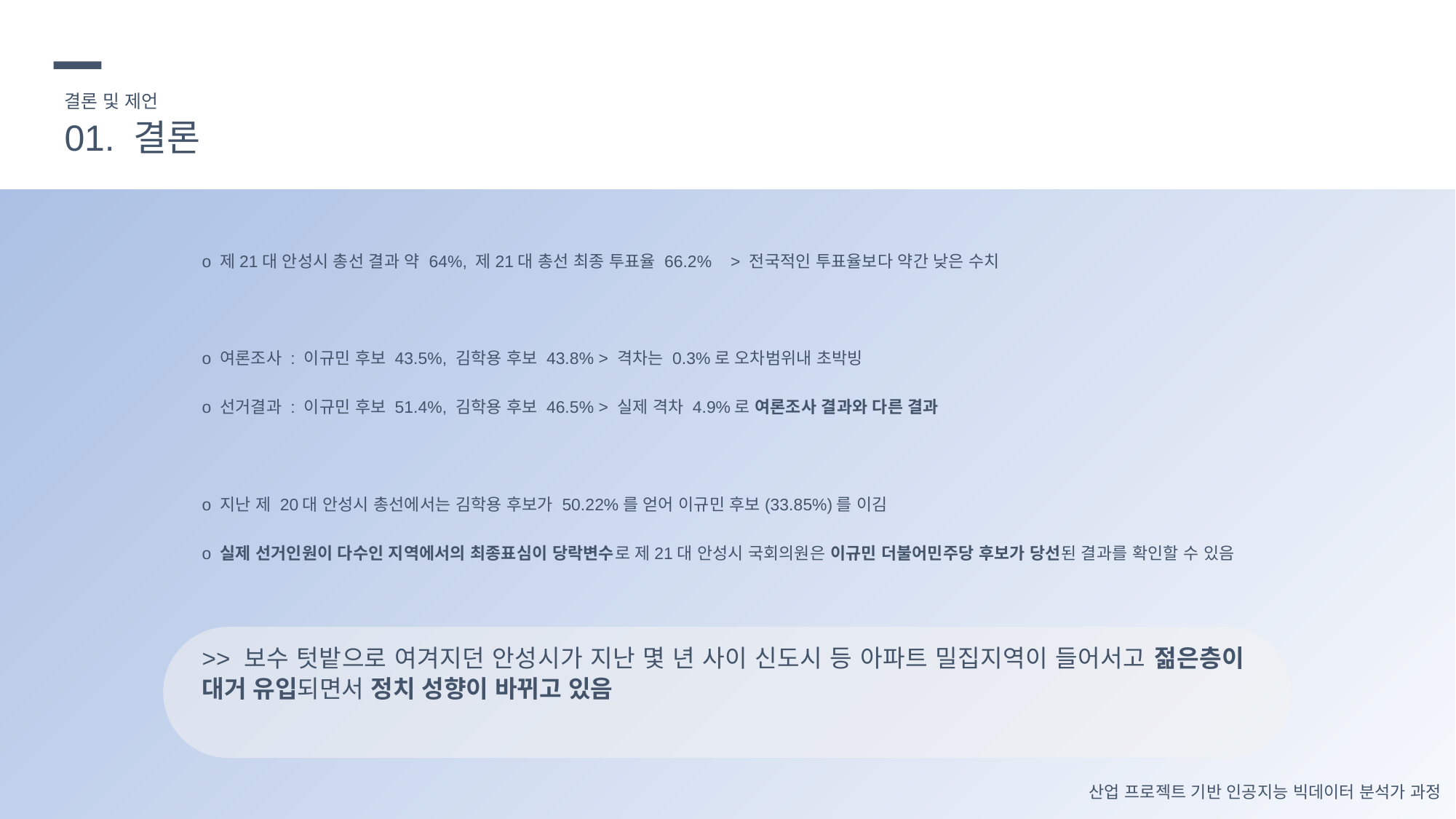

결론 및 제언

01. 결론

о 제21대 안성시 총선 결과 약 64%, 제21대 총선 최종 투표율 66.2%    > 전국적인 투표율보다 약간 낮은 수치

о 여론조사 : 이규민 후보 43.5%, 김학용 후보 43.8% > 격차는 0.3%로 오차범위내 초박빙
о 선거결과 : 이규민 후보 51.4%, 김학용 후보 46.5% > 실제 격차 4.9%로 여론조사 결과와 다른 결과

о 지난 제 20대 안성시 총선에서는 김학용 후보가 50.22%를 얻어 이규민 후보(33.85%)를 이김
о 실제 선거인원이 다수인 지역에서의 최종표심이 당락변수로 제21대 안성시 국회의원은 이규민 더불어민주당 후보가 당선된 결과를 확인할 수 있음

>> 보수 텃밭으로 여겨지던 안성시가 지난 몇 년 사이 신도시 등 아파트 밀집지역이 들어서고 젊은층이 대거 유입되면서 정치 성향이 바뀌고 있음

산업 프로젝트 기반 인공지능 빅데이터 분석가 과정